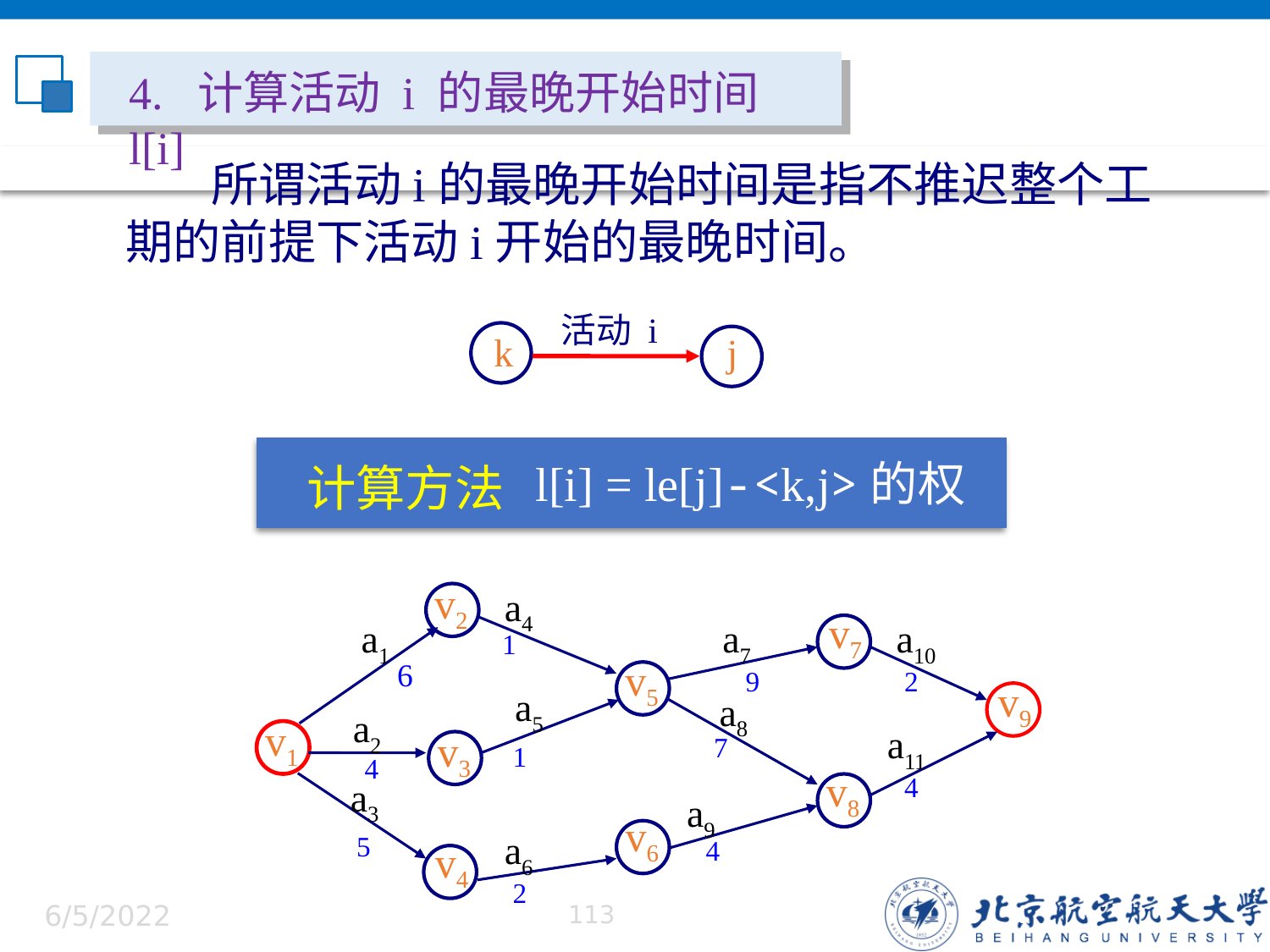

4.  计算活动 i 的最晚开始时间l[i]
       所谓活动i的最晚开始时间是指不推迟整个工
期的前提下活动i开始的最晚时间。
活动 i
j
k

l[i] = le[j]-<k,j>的权
 计算方法
v2
a4

v7
a1
a7
a10

1

v5
6
9
2

v9
a5
a8

a2

v1
a11
v3

7

1
4

v8
4
a3

a9
v6

a6

5
4
v4

2
6/5/2022
113